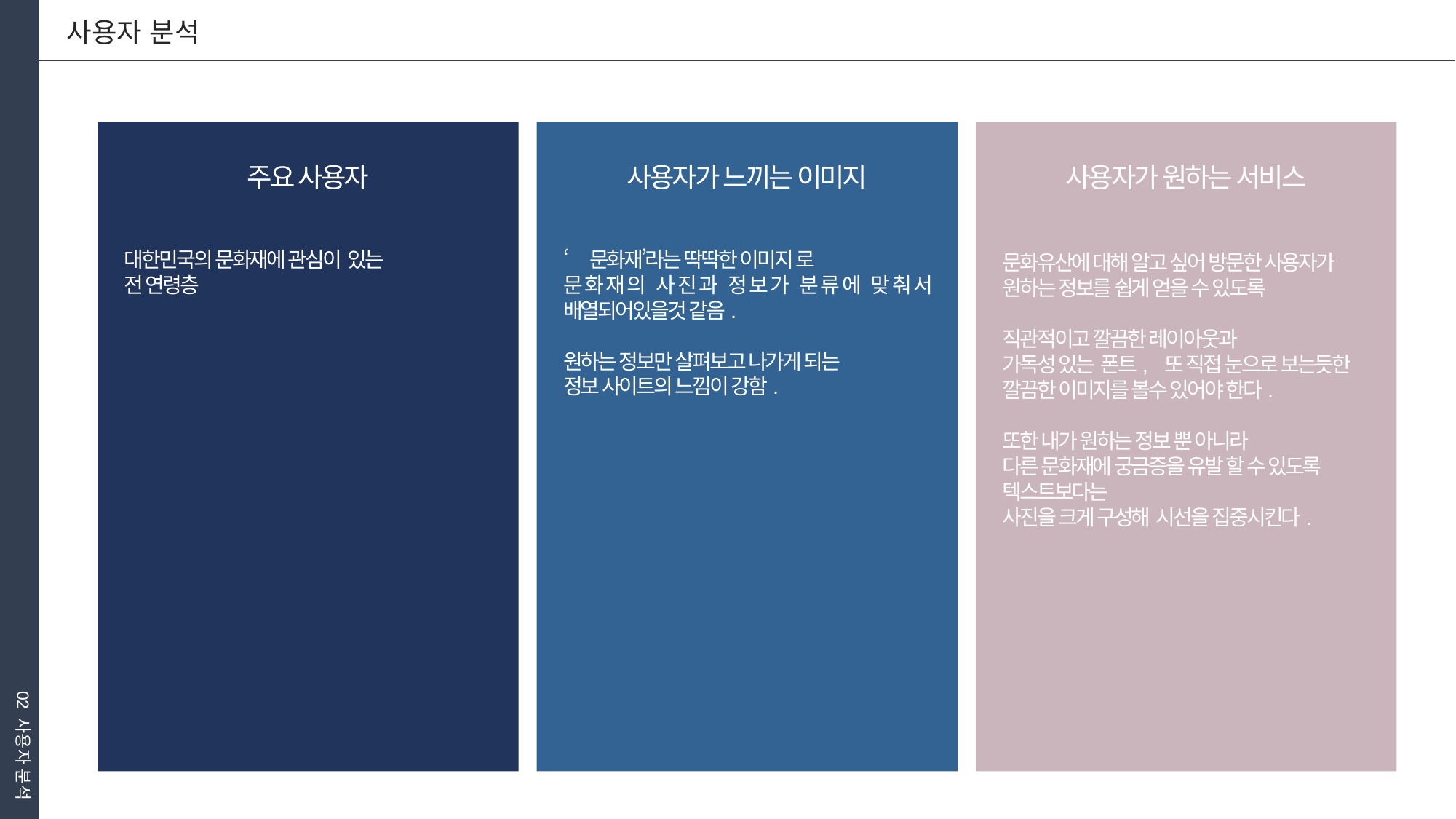

사용자 분석

주요 사용자
사용자가 느끼는 이미지
사용자가 원하는 서비스
대한민국의 문화재에 관심이  있는
전 연령층

‘문화재’라는 딱딱한 이미지 로
문화재의 사진과 정보가 분류에 맞춰서 배열되어있을것 같음.

원하는 정보만 살펴보고 나가게 되는
정보 사이트의 느낌이 강함.

문화유산에 대해 알고 싶어 방문한 사용자가
원하는 정보를 쉽게 얻을 수 있도록

직관적이고 깔끔한 레이아웃과
가독성 있는  폰트,   또 직접 눈으로 보는듯한
깔끔한 이미지를 볼수 있어야 한다.

또한 내가 원하는 정보 뿐 아니라
다른 문화재에 궁금증을 유발 할 수 있도록
텍스트보다는
사진을 크게 구성해  시선을 집중시킨다.
02 사용자 분석